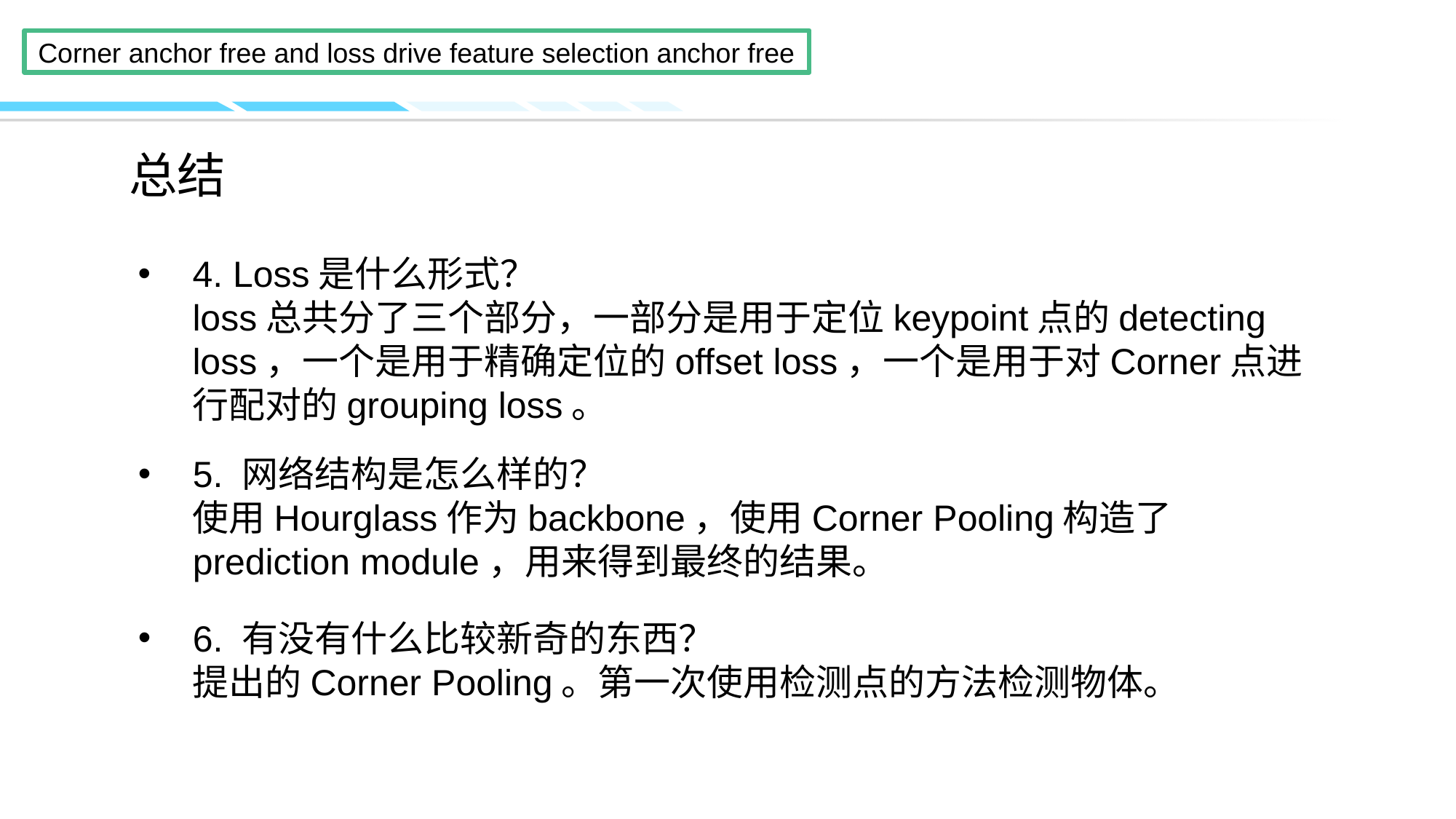

4. Loss是什么形式？
loss总共分了三个部分，一部分是用于定位keypoint点的detecting loss，一个是用于精确定位的offset loss，一个是用于对Corner点进行配对的grouping loss。
5. 网络结构是怎么样的？
使用Hourglass作为backbone，使用Corner Pooling构造了prediction module，用来得到最终的结果。
6. 有没有什么比较新奇的东西？
提出的Corner Pooling。第一次使用检测点的方法检测物体。